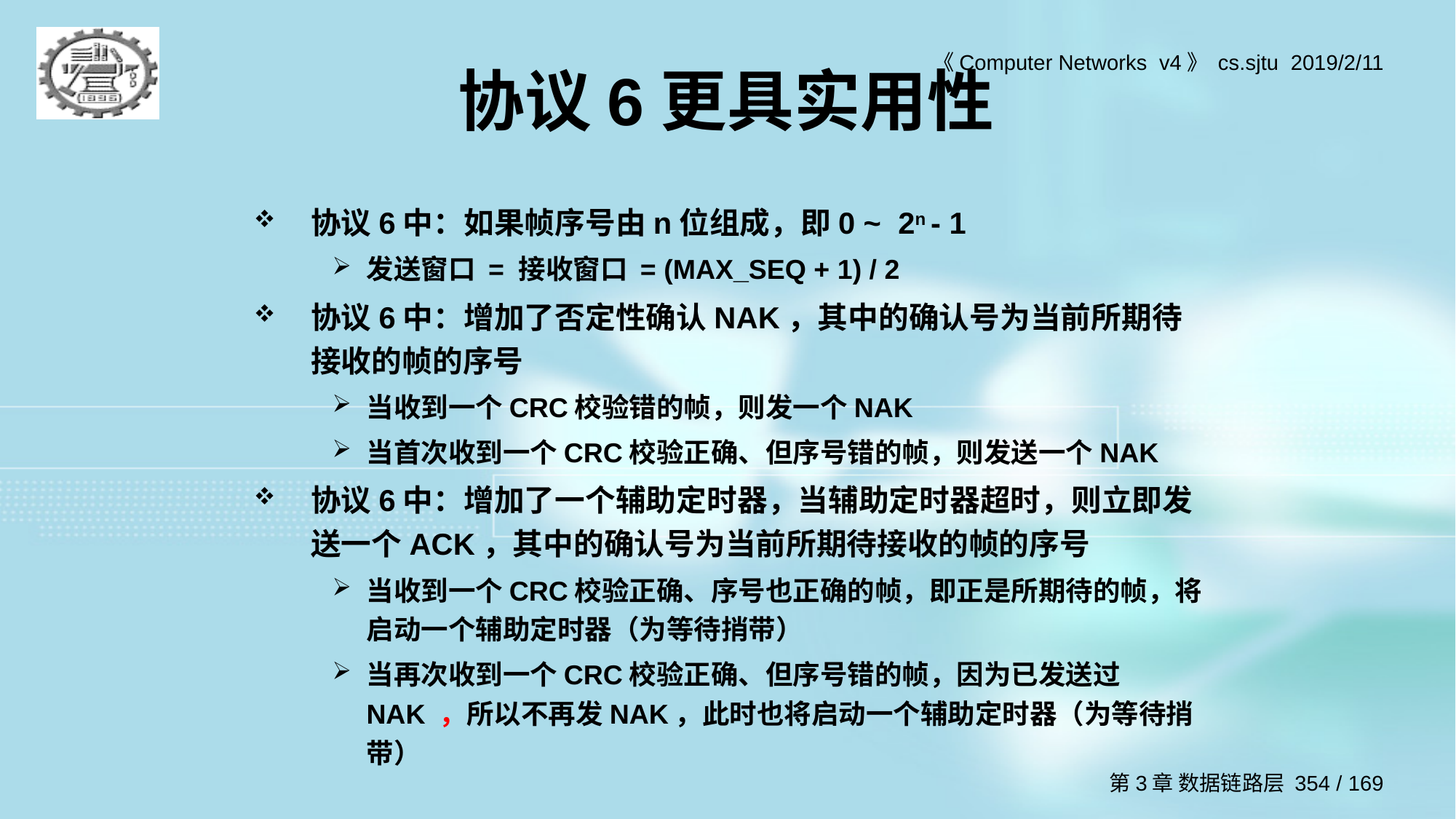

# 协议6更具实用性
协议6中：如果帧序号由n位组成，即0 ~  2n - 1
发送窗口 = 接收窗口 = (MAX_SEQ + 1) / 2
协议6中：增加了否定性确认NAK，其中的确认号为当前所期待接收的帧的序号
当收到一个CRC校验错的帧，则发一个NAK
当首次收到一个CRC校验正确、但序号错的帧，则发送一个NAK
协议6中：增加了一个辅助定时器，当辅助定时器超时，则立即发送一个ACK，其中的确认号为当前所期待接收的帧的序号
当收到一个CRC校验正确、序号也正确的帧，即正是所期待的帧，将启动一个辅助定时器（为等待捎带）
当再次收到一个CRC校验正确、但序号错的帧，因为已发送过NAK ，所以不再发NAK，此时也将启动一个辅助定时器（为等待捎带）